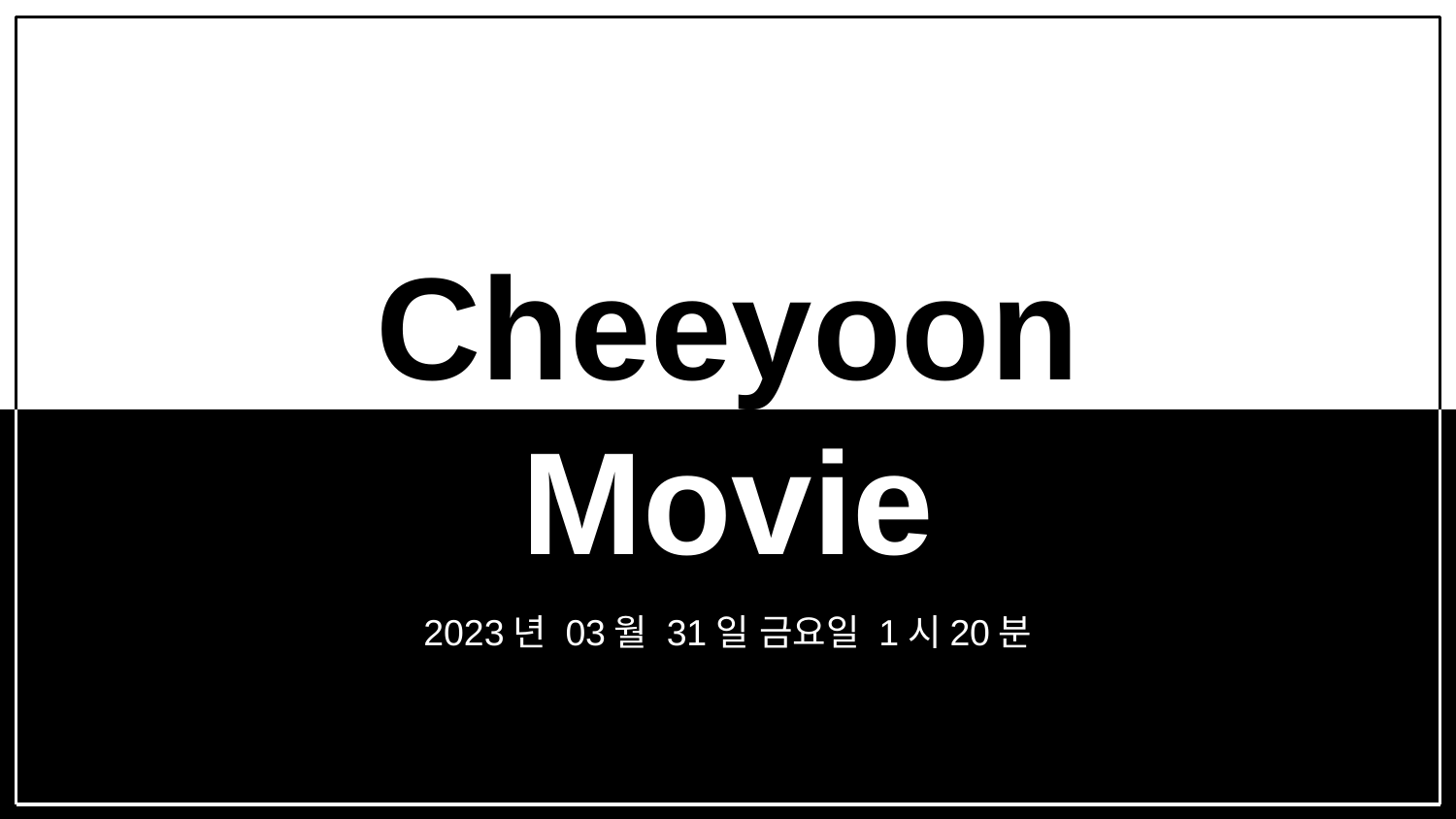

# Cheeyoon
Movie
2023년 03월 31일 금요일 1시20분